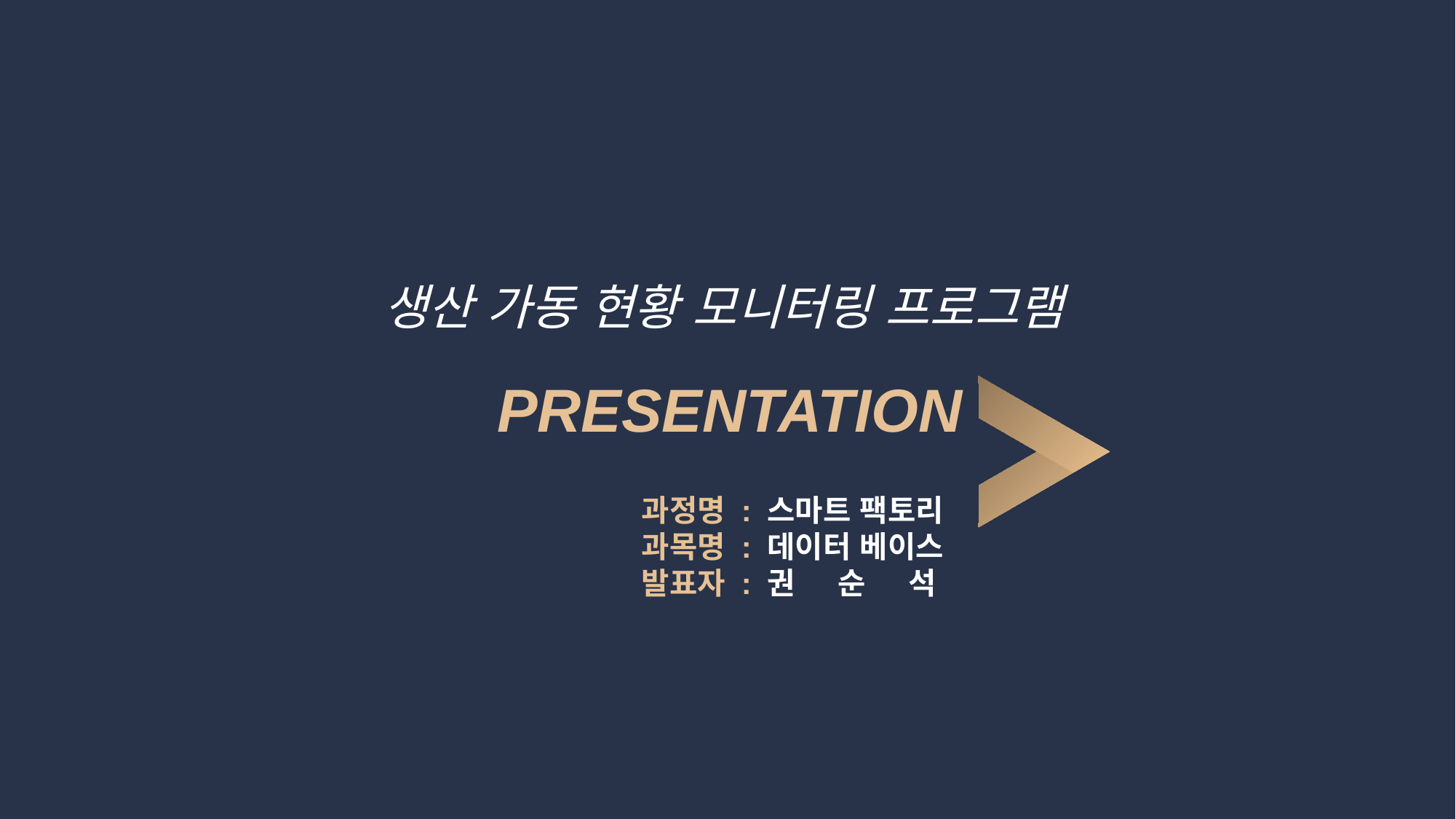

생산 가동 현황 모니터링 프로그램PRESENTATION

과정명 : 스마트 팩토리
과목명 : 데이터 베이스
발표자 : 권     순     석